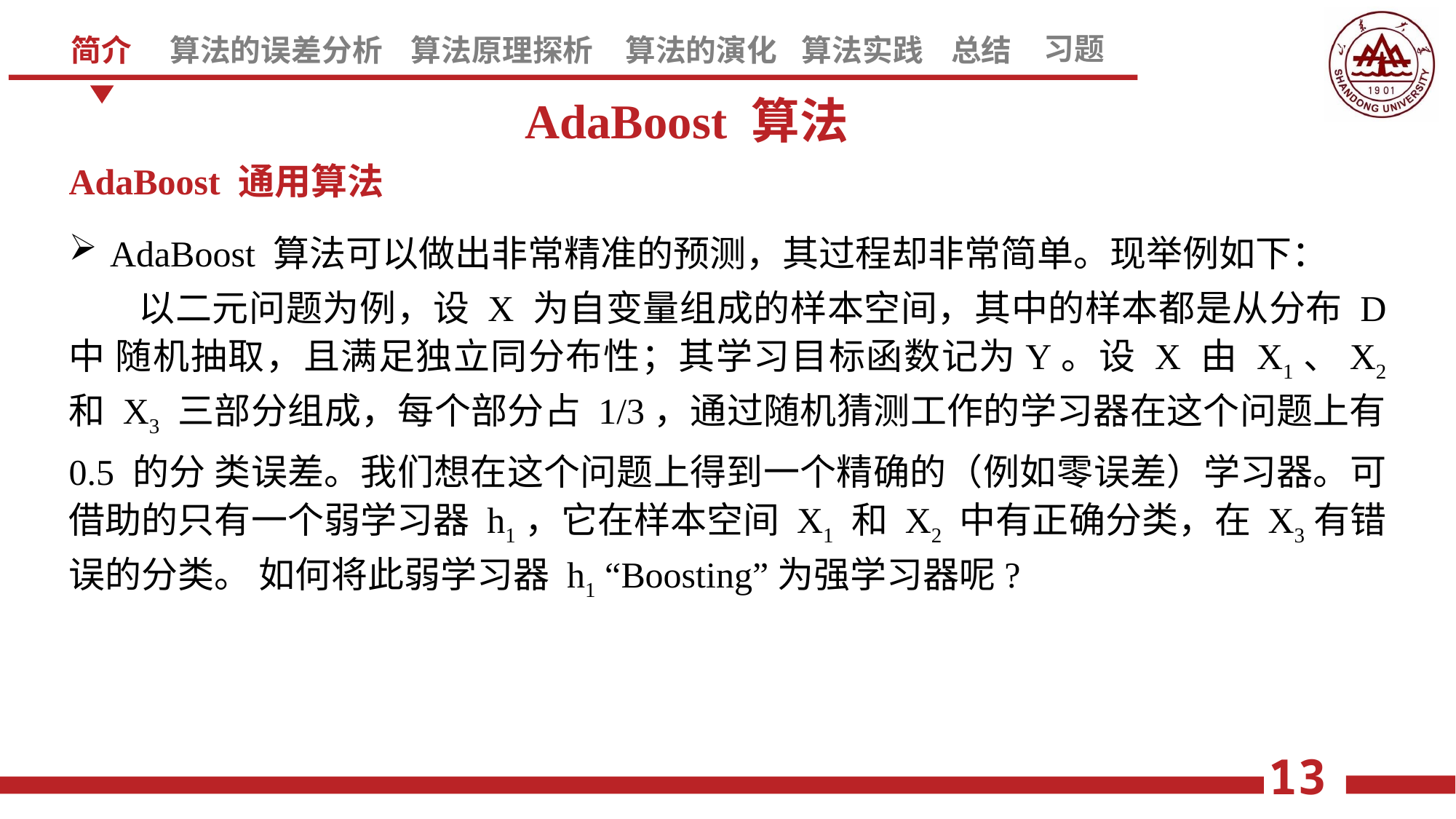

AdaBoost 算法
AdaBoost 通用算法
AdaBoost 算法可以做出非常精准的预测，其过程却非常简单。现举例如下：
       以二元问题为例，设 X 为自变量组成的样本空间，其中的样本都是从分布 D 中 随机抽取，且满足独立同分布性；其学习目标函数记为Y。设 X 由 X1、X2 和 X3 三部分组成，每个部分占 1/3，通过随机猜测工作的学习器在这个问题上有 0.5 的分 类误差。我们想在这个问题上得到一个精确的（例如零误差）学习器。可借助的只有一个弱学习器 h1，它在样本空间 X1 和 X2 中有正确分类，在 X3有错误的分类。 如何将此弱学习器 h1 “Boosting”为强学习器呢?